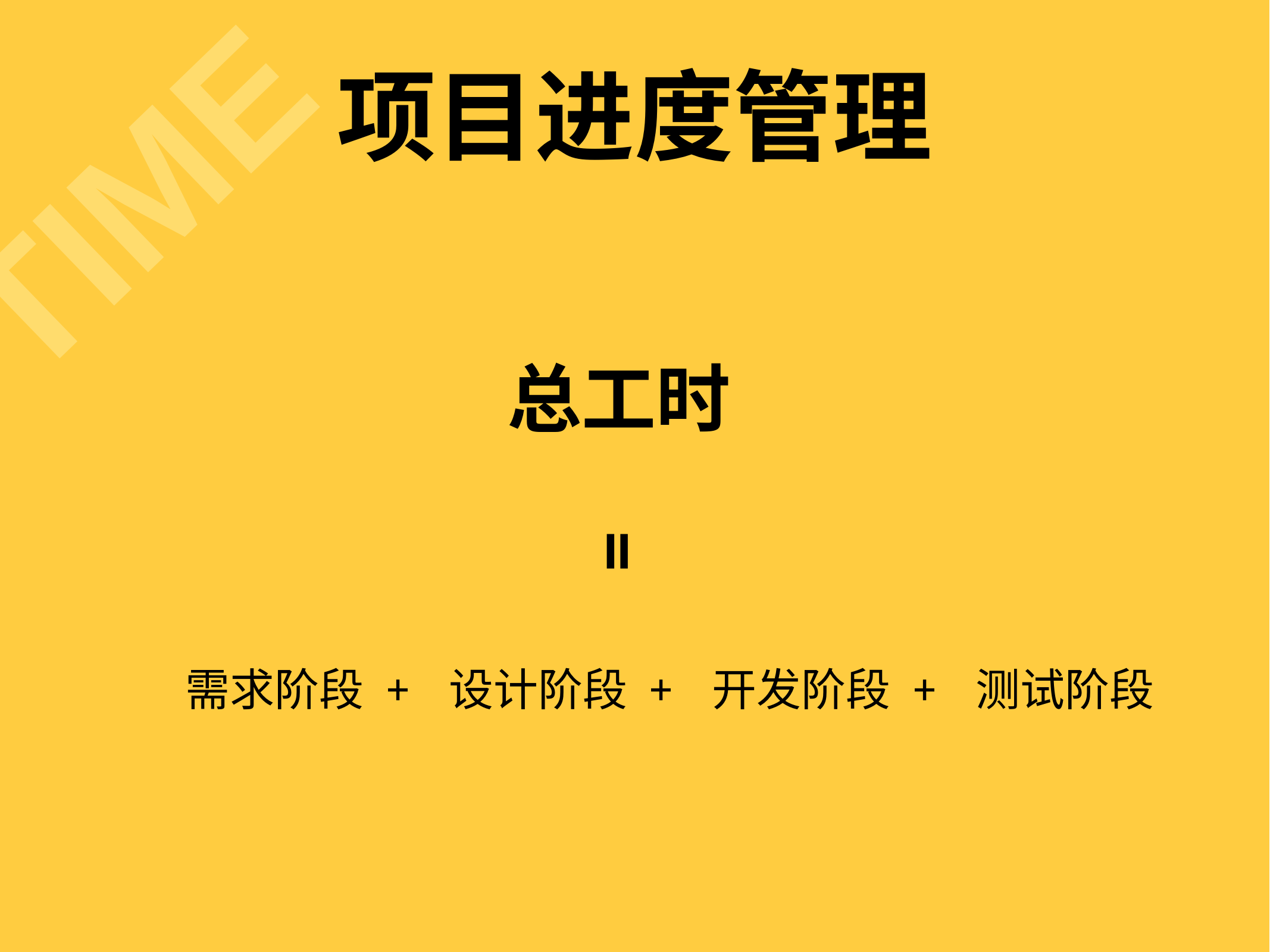

项目进度管理
TIME
总工时
=
需求阶段 + 设计阶段 + 开发阶段 + 测试阶段